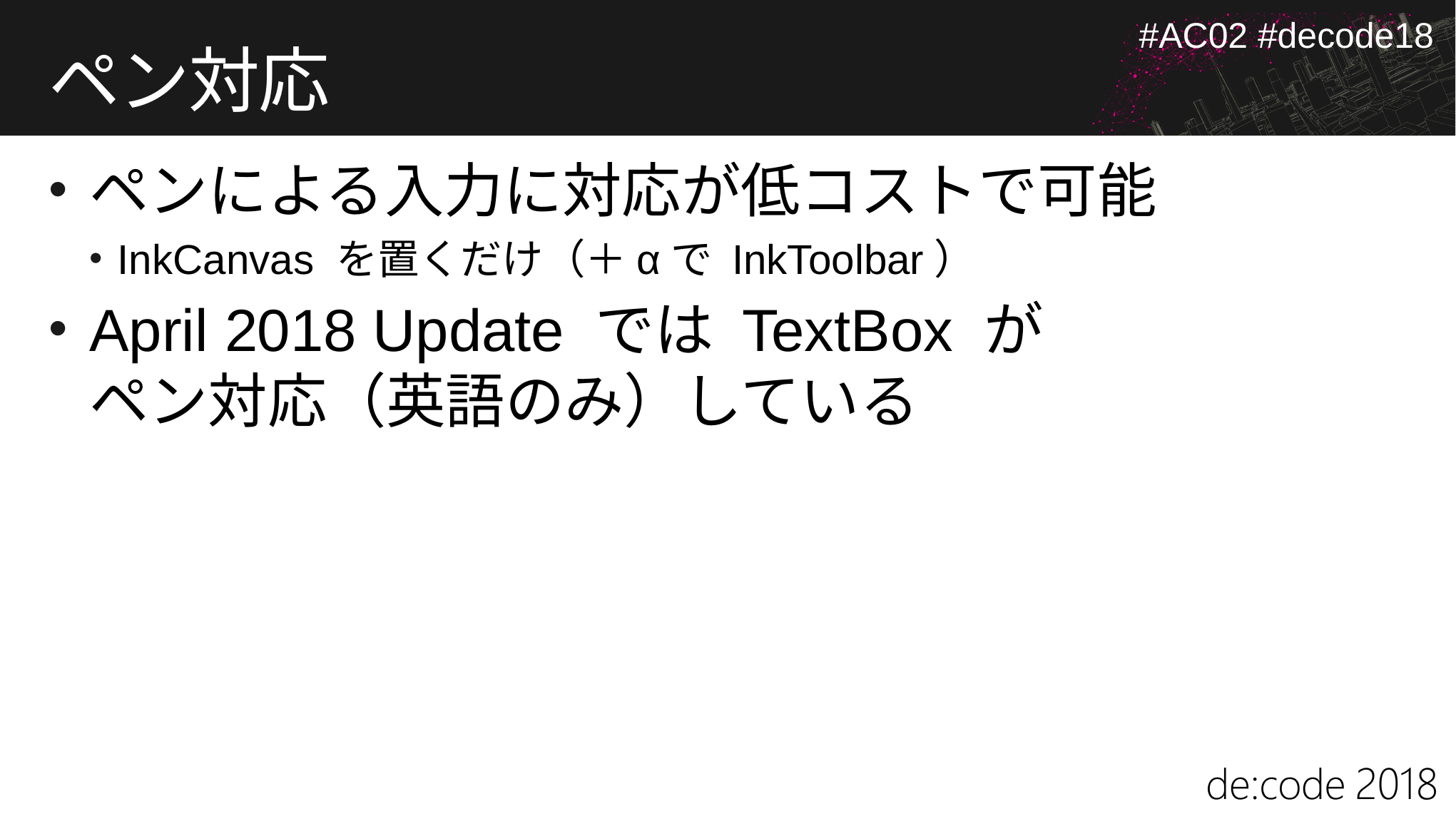

# ペン対応
ペンによる入力に対応が低コストで可能
InkCanvas を置くだけ（＋αで InkToolbar）
April 2018 Update では TextBox が
ペン対応（英語のみ）している